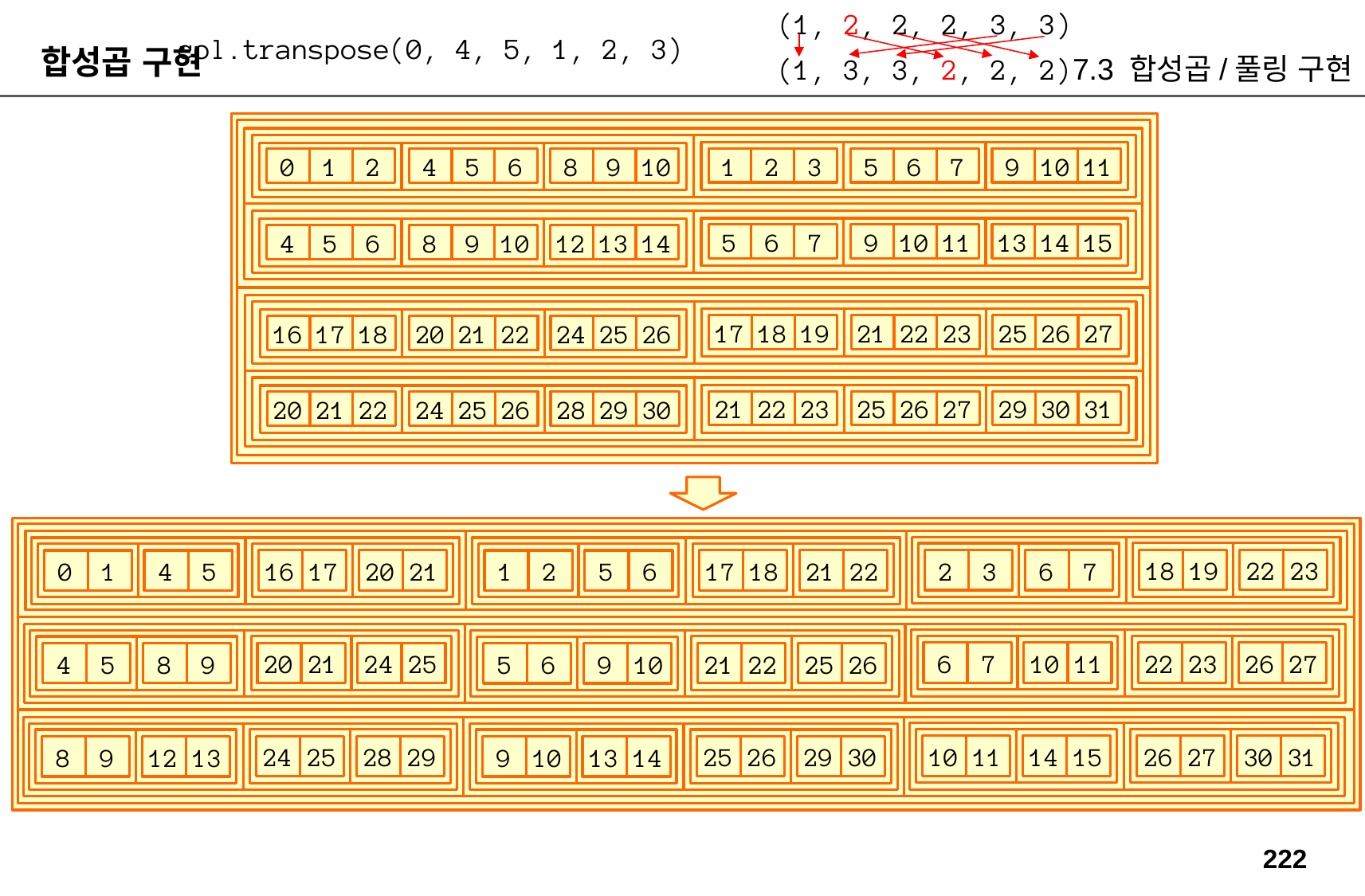

(1, 2, 2, 2, 3, 3)
col.transpose(0, 4, 5, 1, 2, 3)
(1, 3, 3, 2, 2, 2)

합성곱 구현
7.3 합성곱/풀링 구현

3
7
11
2
6
10
1
5
9
2
6
10
1
5
9
0
4
8

7
6
5
11
10
9
15
14
13
6
5
4
10
9
8
14
13
12

19
23
27
18
22
26
17
21
25
18
22
26
17
21
25
16
20
24

23
22
21
27
26
25
31
30
29
22
21
20
26
25
24
30
29
28

18
19
22
23
2
3
6
7
16
17
20
21
17
18
21
22
0
1
4
5
1
2
5
6

22
23
26
27
6
7
10
11
20
21
24
25
21
22
25
26
4
5
8
9
5
6
9
10

26
27
30
31
10
11
14
15
24
25
28
29
25
26
29
30
8
9
12
13
9
10
13
14